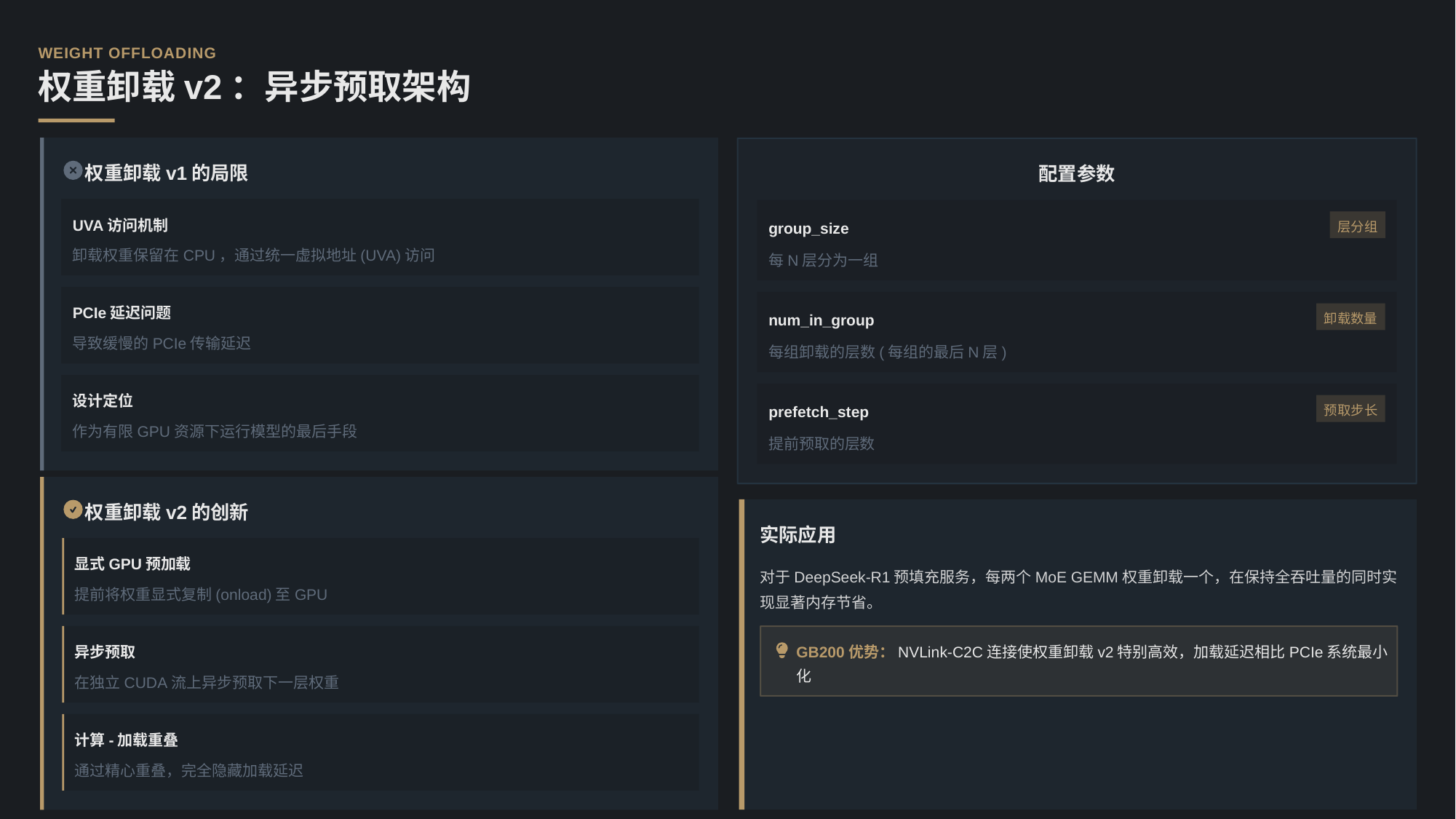

WEIGHT OFFLOADING
权重卸载v2：异步预取架构

权重卸载v1的局限
配置参数

UVA访问机制

层分组
group_size
卸载权重保留在CPU，通过统一虚拟地址(UVA)访问
每N层分为一组

PCIe延迟问题

卸载数量
num_in_group
导致缓慢的PCIe传输延迟
每组卸载的层数(每组的最后N层)

设计定位

预取步长
prefetch_step
作为有限GPU资源下运行模型的最后手段
提前预取的层数

权重卸载v2的创新

实际应用

显式GPU预加载
对于DeepSeek-R1预填充服务，每两个MoE GEMM权重卸载一个，在保持全吞吐量的同时实现显著内存节省。
提前将权重显式复制(onload)至GPU

异步预取
GB200优势：NVLink-C2C连接使权重卸载v2特别高效，加载延迟相比PCIe系统最小化

在独立CUDA流上异步预取下一层权重

计算-加载重叠
通过精心重叠，完全隐藏加载延迟